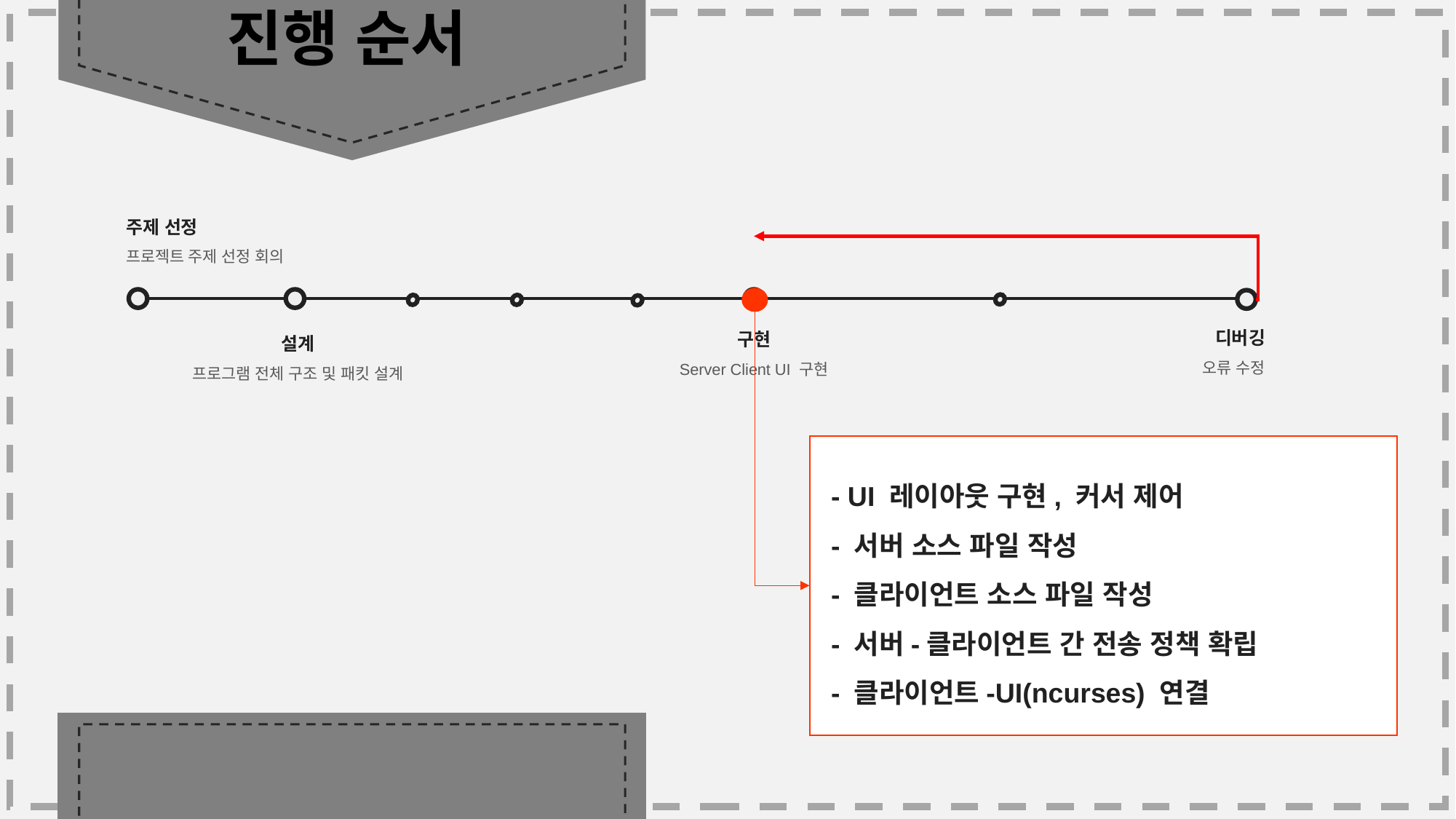

진행 순서

주제 선정
프로젝트 주제 선정 회의

디버깅
 오류 수정
구현
Server Client UI 구현
설계
프로그램 전체 구조 및 패킷 설계
- UI 레이아웃 구현, 커서 제어
- 서버 소스 파일 작성
- 클라이언트 소스 파일 작성
- 서버-클라이언트 간 전송 정책 확립
- 클라이언트-UI(ncurses) 연결